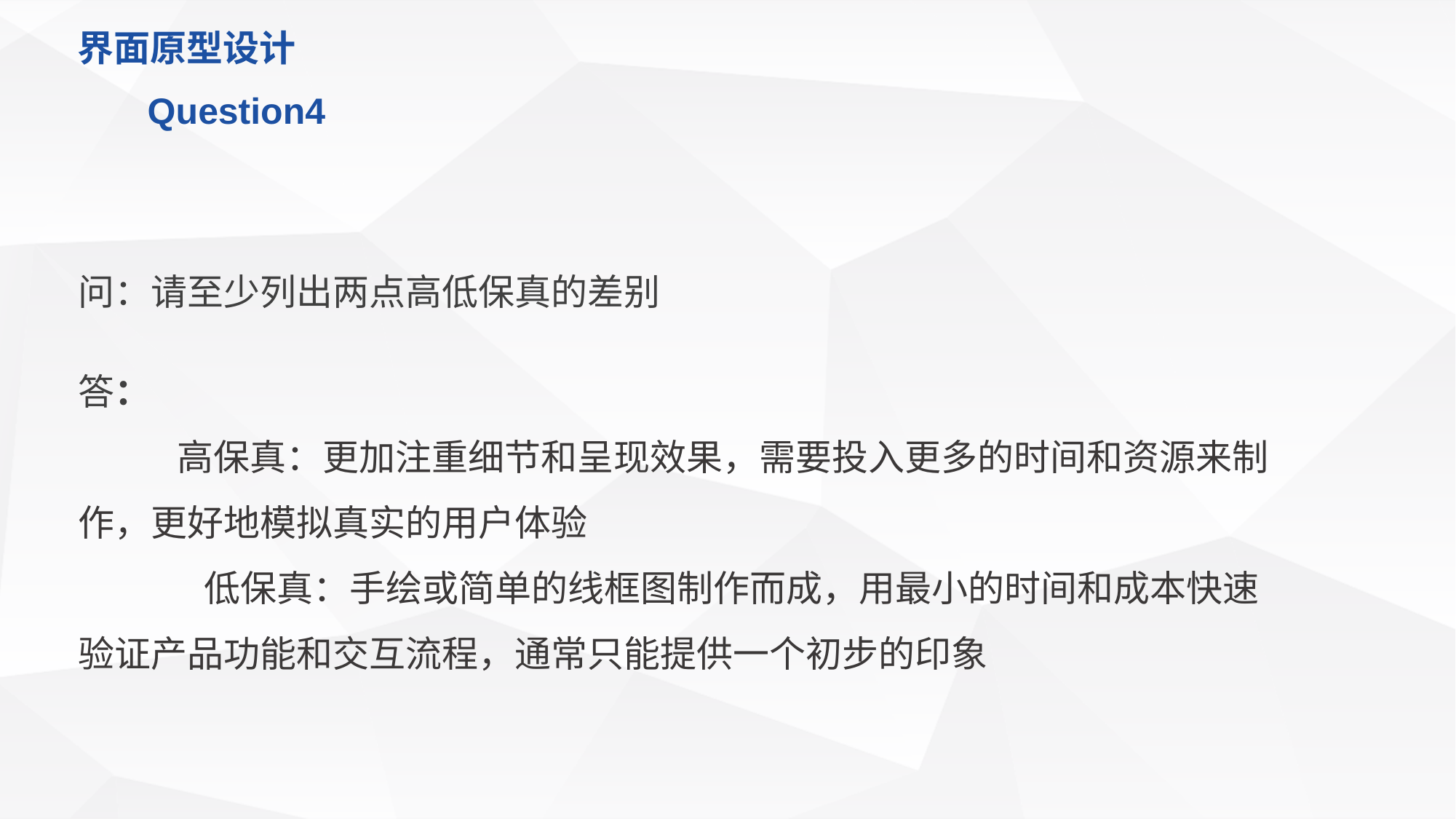

界面原型设计
Question4
问：请至少列出两点高低保真的差别
答：
           高保真：更加注重细节和呈现效果，需要投入更多的时间和资源来制作，更好地模拟真实的用户体验
	 低保真：手绘或简单的线框图制作而成，用最小的时间和成本快速验证产品功能和交互流程，通常只能提供一个初步的印象